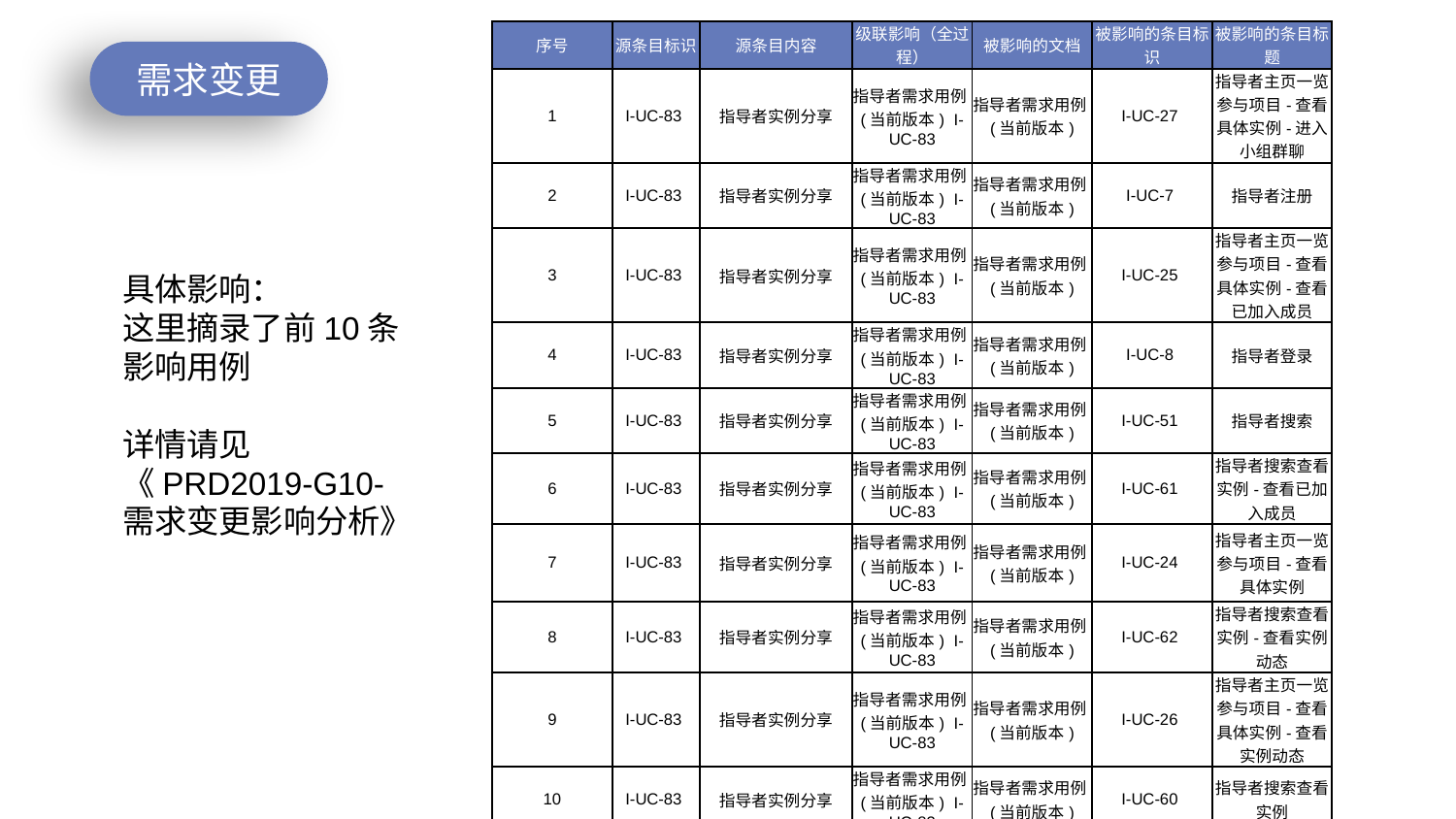

| 序号 | 源条目标识 | 源条目内容 | 级联影响（全过程） | 被影响的文档 | 被影响的条目标识 | 被影响的条目标题 |
| --- | --- | --- | --- | --- | --- | --- |
| 1 | I-UC-83 | 指导者实例分享 | 指导者需求用例(当前版本) I-UC-83 | 指导者需求用例(当前版本) | I-UC-27 | 指导者主页一览参与项目-查看具体实例-进入小组群聊 |
| 2 | I-UC-83 | 指导者实例分享 | 指导者需求用例(当前版本) I-UC-83 | 指导者需求用例(当前版本) | I-UC-7 | 指导者注册 |
| 3 | I-UC-83 | 指导者实例分享 | 指导者需求用例(当前版本) I-UC-83 | 指导者需求用例(当前版本) | I-UC-25 | 指导者主页一览参与项目-查看具体实例-查看已加入成员 |
| 4 | I-UC-83 | 指导者实例分享 | 指导者需求用例(当前版本) I-UC-83 | 指导者需求用例(当前版本) | I-UC-8 | 指导者登录 |
| 5 | I-UC-83 | 指导者实例分享 | 指导者需求用例(当前版本) I-UC-83 | 指导者需求用例(当前版本) | I-UC-51 | 指导者搜索 |
| 6 | I-UC-83 | 指导者实例分享 | 指导者需求用例(当前版本) I-UC-83 | 指导者需求用例(当前版本) | I-UC-61 | 指导者搜索查看实例-查看已加入成员 |
| 7 | I-UC-83 | 指导者实例分享 | 指导者需求用例(当前版本) I-UC-83 | 指导者需求用例(当前版本) | I-UC-24 | 指导者主页一览参与项目-查看具体实例 |
| 8 | I-UC-83 | 指导者实例分享 | 指导者需求用例(当前版本) I-UC-83 | 指导者需求用例(当前版本) | I-UC-62 | 指导者搜索查看实例-查看实例动态 |
| 9 | I-UC-83 | 指导者实例分享 | 指导者需求用例(当前版本) I-UC-83 | 指导者需求用例(当前版本) | I-UC-26 | 指导者主页一览参与项目-查看具体实例-查看实例动态 |
| 10 | I-UC-83 | 指导者实例分享 | 指导者需求用例(当前版本) I-UC-83 | 指导者需求用例(当前版本) | I-UC-60 | 指导者搜索查看实例 |
需求变更
具体影响：
这里摘录了前10条
影响用例

详情请见
《PRD2019-G10-
需求变更影响分析》